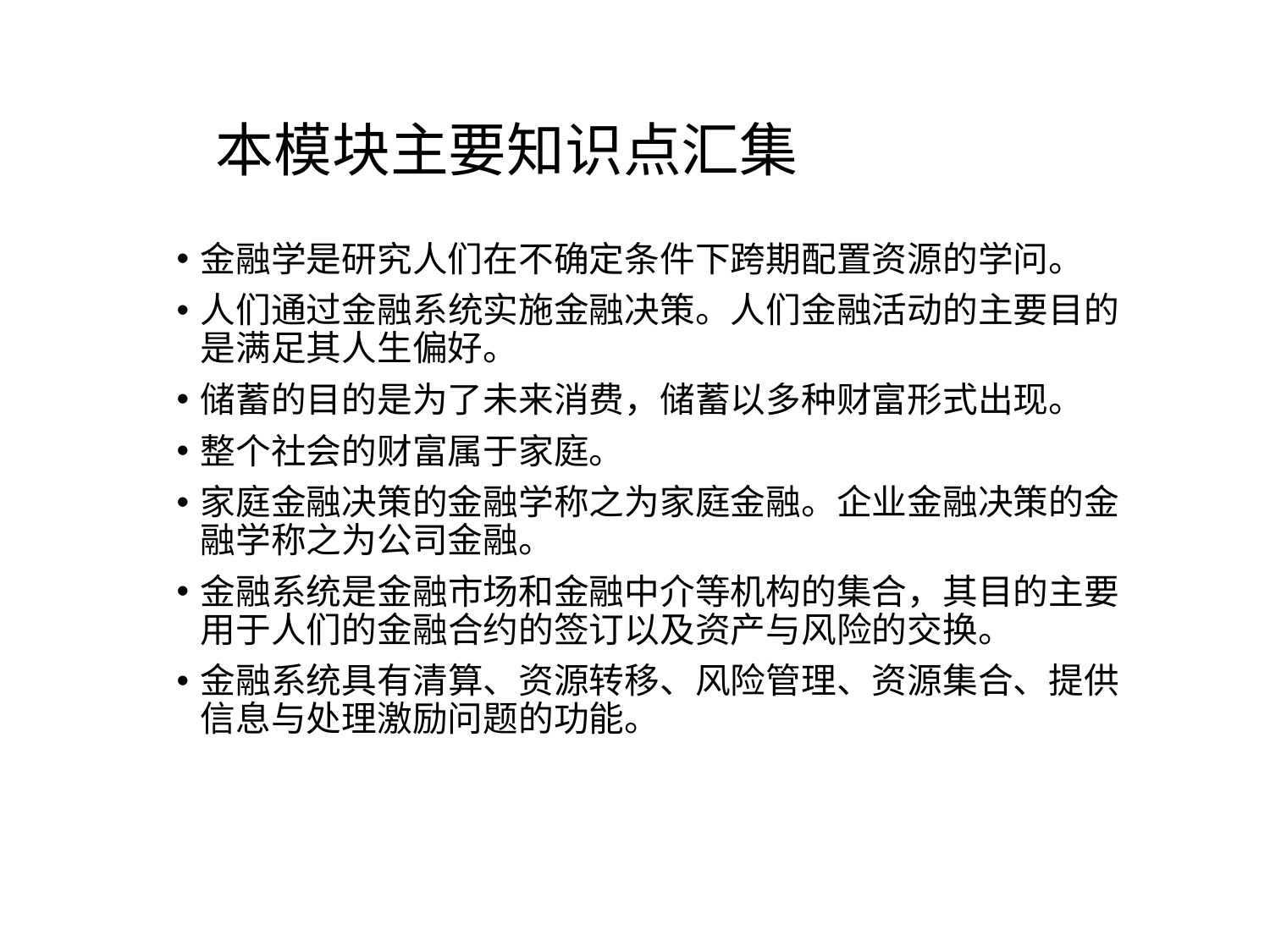

# 本模块主要知识点汇集
金融学是研究人们在不确定条件下跨期配置资源的学问。
人们通过金融系统实施金融决策。人们金融活动的主要目的是满足其人生偏好。
储蓄的目的是为了未来消费，储蓄以多种财富形式出现。
整个社会的财富属于家庭。
家庭金融决策的金融学称之为家庭金融。企业金融决策的金融学称之为公司金融。
金融系统是金融市场和金融中介等机构的集合，其目的主要用于人们的金融合约的签订以及资产与风险的交换。
金融系统具有清算、资源转移、风险管理、资源集合、提供信息与处理激励问题的功能。